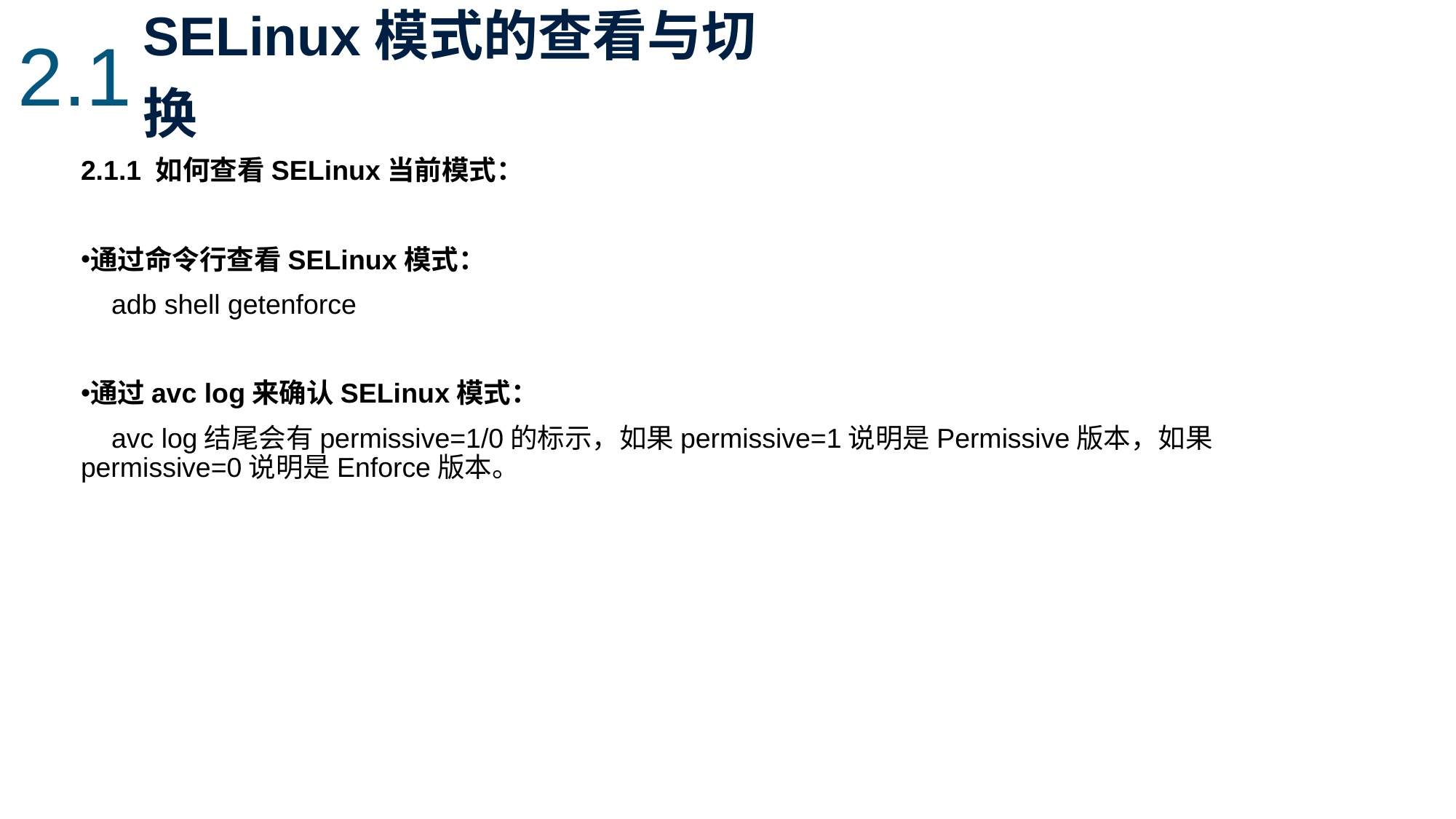

2.1
SELinux模式的查看与切换
2.1.1 如何查看SELinux当前模式：

通过命令行查看SELinux模式：
    adb shell getenforce

通过avc log来确认SELinux模式：
    avc log结尾会有permissive=1/0的标示，如果permissive=1说明是Permissive版本，如果permissive=0说明是Enforce版本。